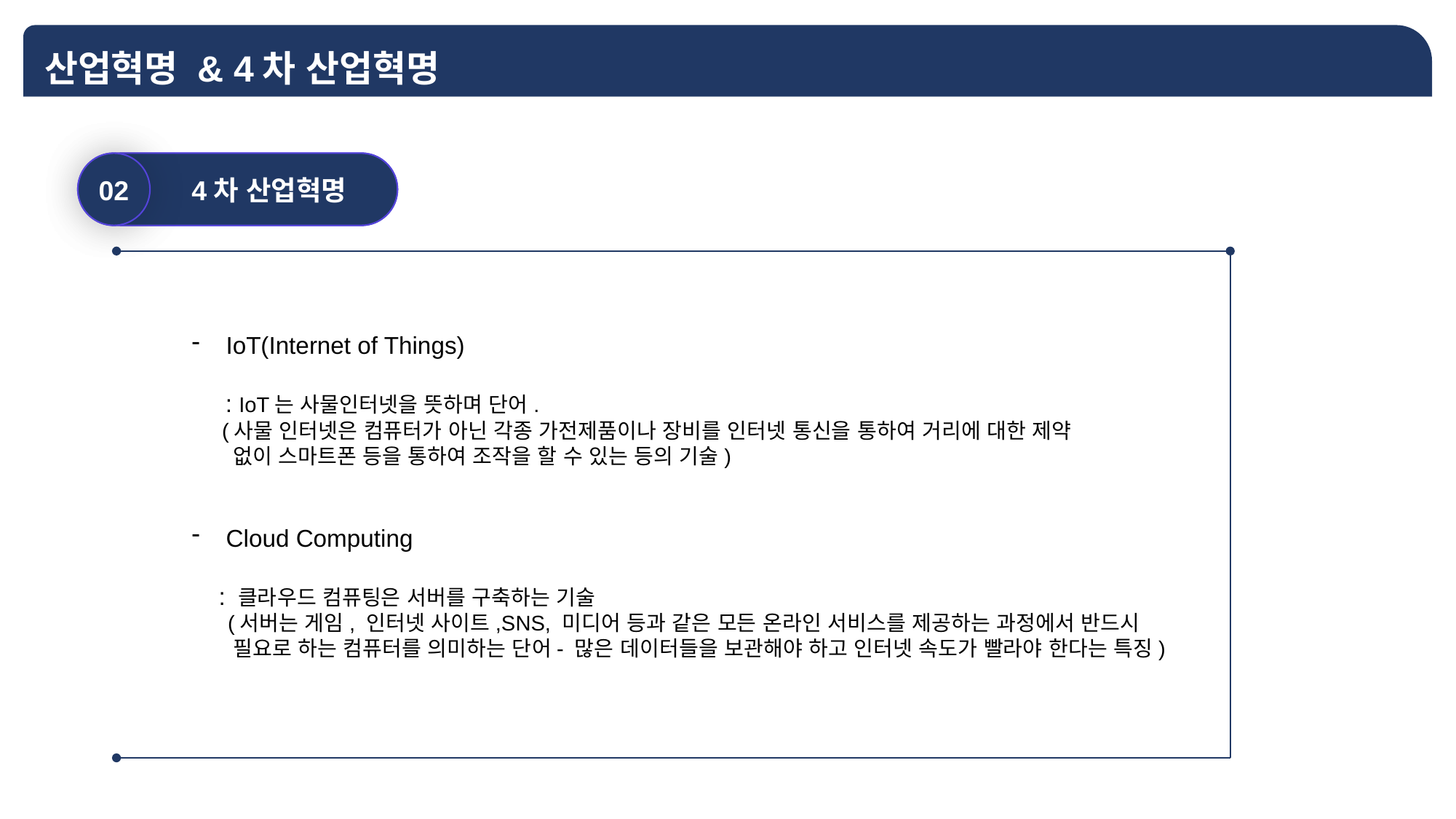

산업혁명 & 4차 산업혁명
01
산업 혁명
02
4차 산업혁명
IoT(Internet of Things)

     : IoT는 사물인터넷을 뜻하며 단어.
     (사물 인터넷은 컴퓨터가 아닌 각종 가전제품이나 장비를 인터넷 통신을 통하여 거리에 대한 제약
      없이 스마트폰 등을 통하여 조작을 할 수 있는 등의 기술)

Cloud Computing

    : 클라우드 컴퓨팅은 서버를 구축하는 기술
      (서버는 게임, 인터넷 사이트,SNS, 미디어 등과 같은 모든 온라인 서비스를 제공하는 과정에서 반드시
      필요로 하는 컴퓨터를 의미하는 단어- 많은 데이터들을 보관해야 하고 인터넷 속도가 빨라야 한다는 특징)

01
01
01